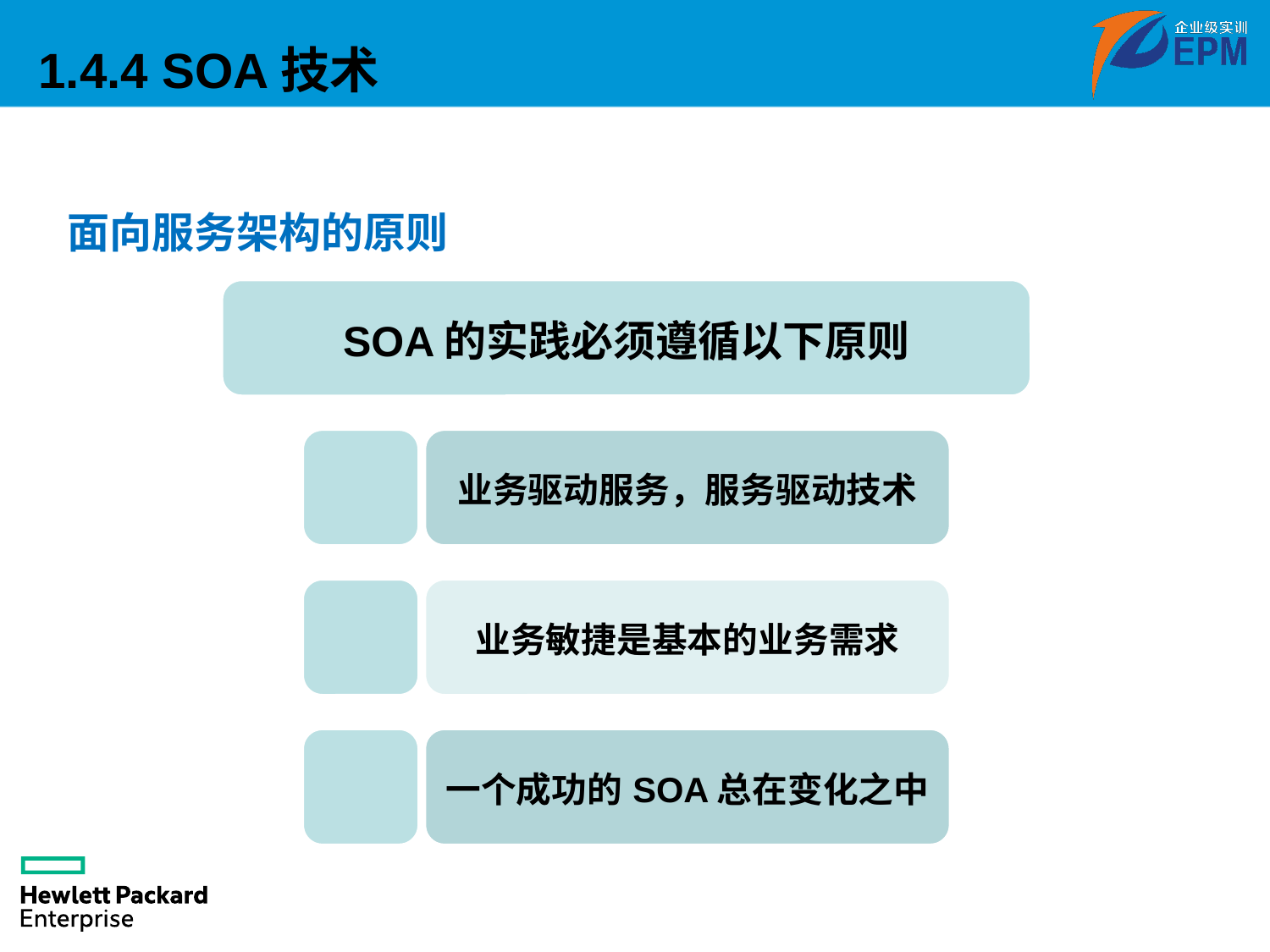

1.4.4 SOA技术

面向服务架构的原则

SOA的实践必须遵循以下原则
业务驱动服务，服务驱动技术
业务敏捷是基本的业务需求
一个成功的SOA总在变化之中